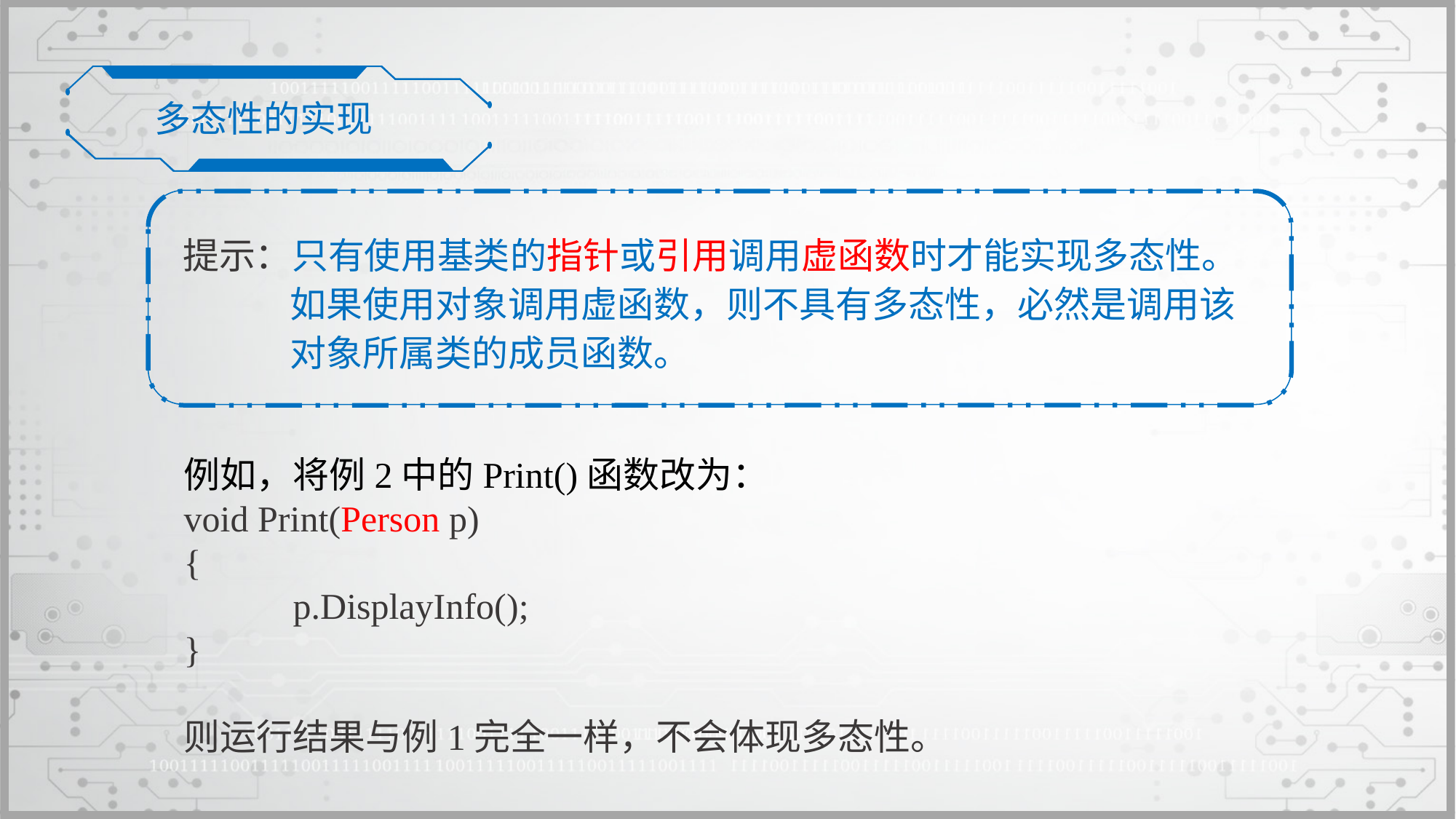

多态性的实现

提示：只有使用基类的指针或引用调用虚函数时才能实现多态性。如果使用对象调用虚函数，则不具有多态性，必然是调用该对象所属类的成员函数。
例如，将例2中的Print()函数改为：
void Print(Person p)
{
	p.DisplayInfo();
}

则运行结果与例1完全一样，不会体现多态性。